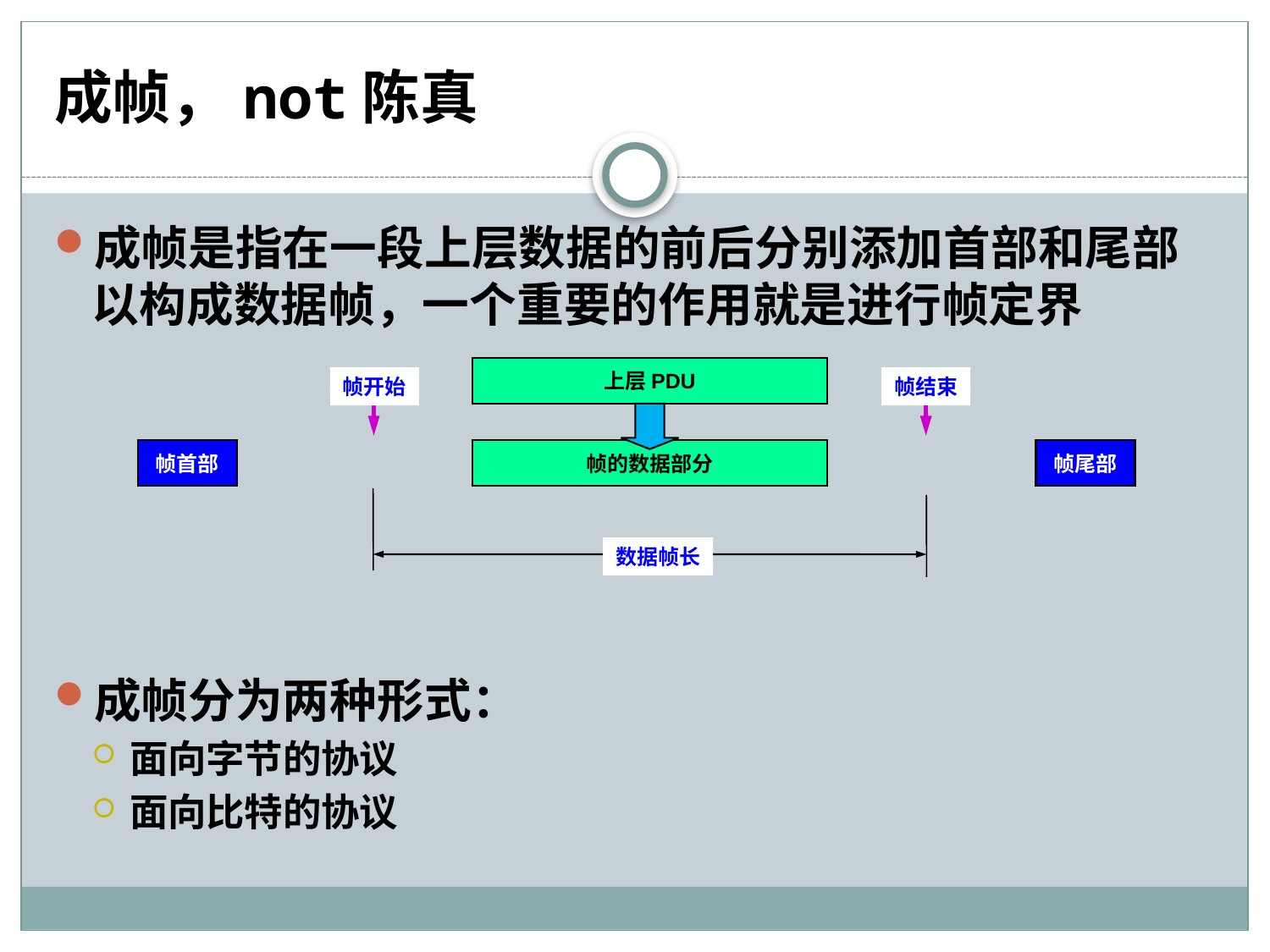

# 成帧，not陈真
成帧是指在一段上层数据的前后分别添加首部和尾部以构成数据帧，一个重要的作用就是进行帧定界

成帧分为两种形式：
面向字节的协议
面向比特的协议
上层PDU
帧开始
帧结束

帧首部
帧的数据部分
帧尾部

数据帧长